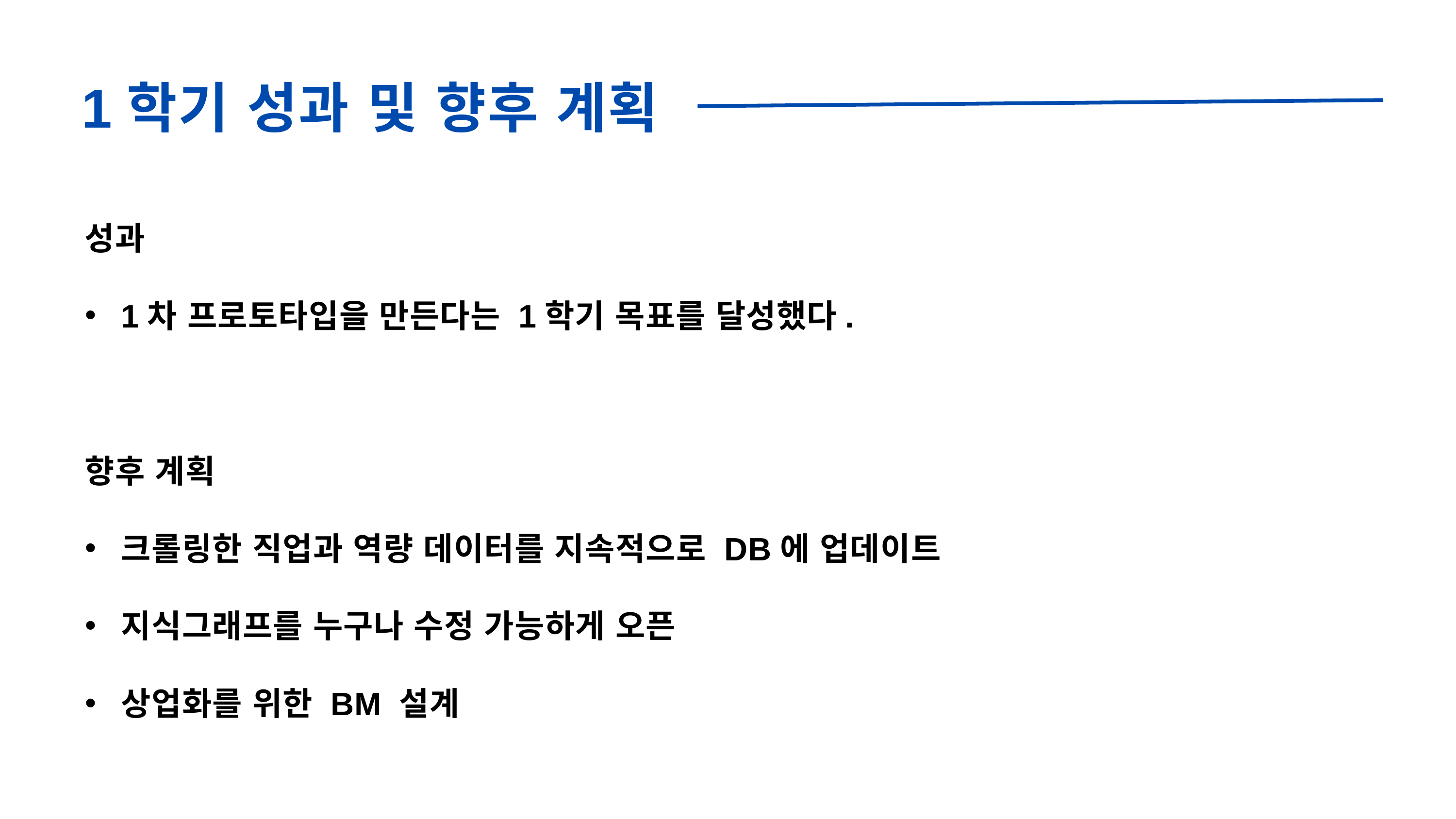

1학기 성과 및 향후 계획

성과
1차 프로토타입을 만든다는 1학기 목표를 달성했다.

향후 계획
크롤링한 직업과 역량 데이터를 지속적으로 DB에 업데이트
지식그래프를 누구나 수정 가능하게 오픈
상업화를 위한 BM 설계